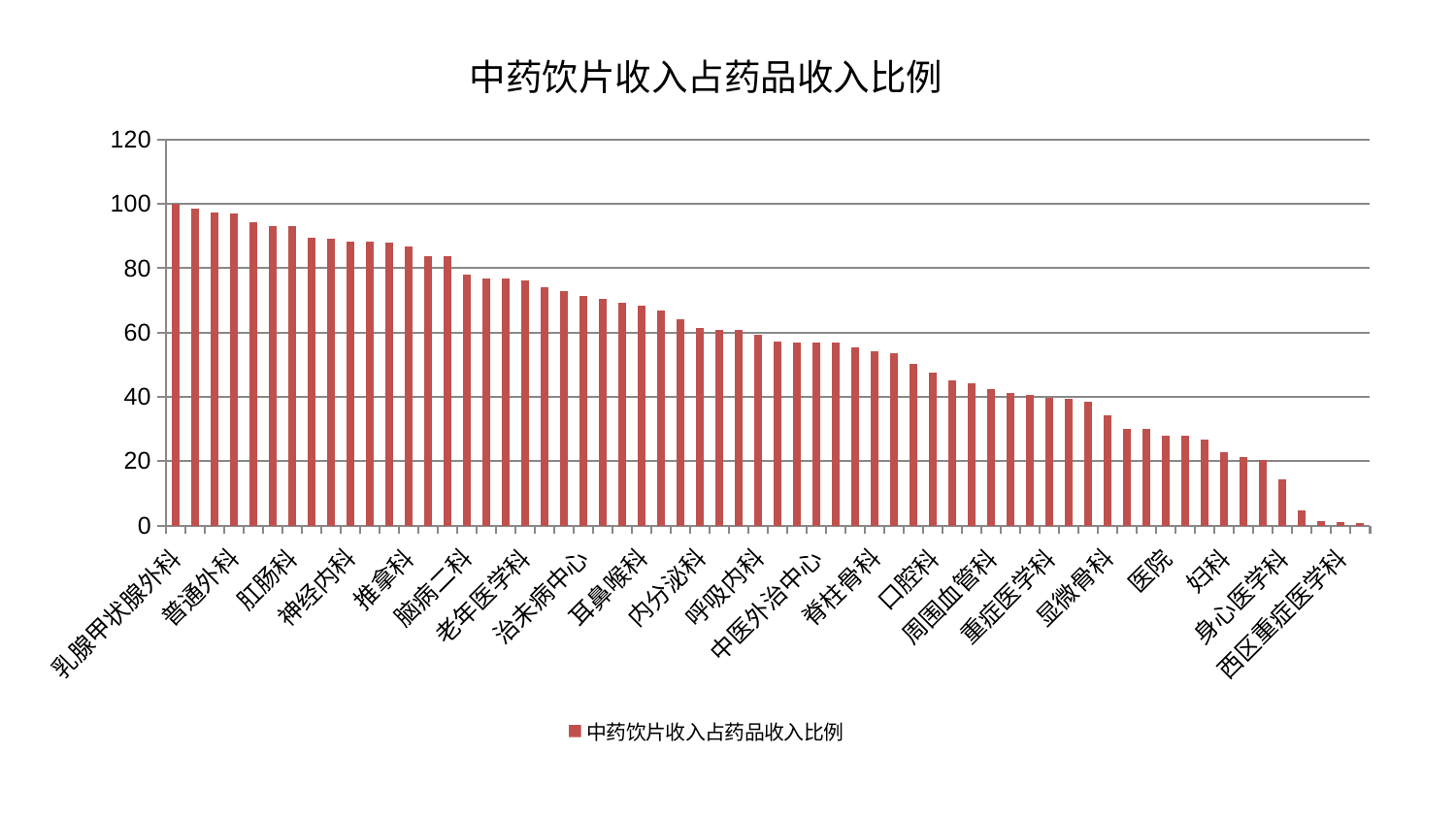

### Chart: 中药饮片收入占药品收入比例

| Category | 中药饮片收入占药品收入比例 |
|---|---|
| 乳腺甲状腺外科 | 100.0 |
| 肝病科 | 98.49114895375814 |
| 心病三科 | 97.34976358285668 |
| 普通外科 | 97.02671643224745 |
| 脑病一科 | 94.32985197492017 |
| 东区重症医学科 | 93.12881774672724 |
| 肛肠科 | 93.05789409650362 |
| 眼科 | 89.56650275847295 |
| 综合内科 | 89.26436514292807 |
| 神经内科 | 88.34114469539765 |
| 心病四科 | 88.3329095132589 |
| 创伤骨科 | 88.079091559776 |
| 推拿科 | 86.70356730243387 |
| 胸外科 | 83.83504871620646 |
| 风湿病科 | 83.78789328636347 |
| 脑病二科 | 77.94950412498015 |
| 肝胆外科 | 76.9372147434752 |
| 小儿推拿科 | 76.74598078320737 |
| 老年医学科 | 76.26810867640168 |
| 肾脏内科 | 74.08622361009141 |
| 泌尿外科 | 72.81691195003057 |
| 治未病中心 | 71.37199763676622 |
| 小儿骨科 | 70.52632218288144 |
| 中医经典科 | 69.22328523829292 |
| 耳鼻喉科 | 68.39059678509345 |
| 心血管内科 | 66.9450565034599 |
| 肿瘤内科 | 64.14404188775485 |
| 内分泌科 | 61.560904871024086 |
| 骨科 | 60.93661758169783 |
| 儿科 | 60.775117444599616 |
| 呼吸内科 | 59.27977862604835 |
| 美容皮肤科 | 57.20778988758685 |
| 脾胃科消化科合并 | 56.99819610172235 |
| 中医外治中心 | 56.98170991782563 |
| 血液科 | 56.903124293736866 |
| 男科 | 55.44086975949819 |
| 脊柱骨科 | 54.04919981480747 |
| 神经外科 | 53.438931867210755 |
| 皮肤科 | 50.27470569472464 |
| 口腔科 | 47.659139049624265 |
| 妇科妇二科合并 | 45.07240504926289 |
| 脾胃病科 | 44.12232047693488 |
| 周围血管科 | 42.273018614037916 |
| 妇二科 | 41.16788118517017 |
| 针灸科 | 40.62105411808456 |
| 重症医学科 | 39.58317022025783 |
| 产科 | 39.335972386255044 |
| 肾病科 | 38.508888968141484 |
| 显微骨科 | 34.2431642654319 |
| 微创骨科 | 29.93513647188857 |
| 心病一科 | 29.896890939529985 |
| 医院 | 28.036801148648028 |
| 消化内科 | 27.881666384840507 |
| 心病二科 | 26.848278069381635 |
| 妇科 | 22.80809834540917 |
| 运动损伤骨科 | 21.185727474491934 |
| 康复科 | 20.489275714822366 |
| 身心医学科 | 14.384381101173956 |
| 关节骨科 | 4.543509198217589 |
| 脑病三科 | 1.4735949914319457 |
| 西区重症医学科 | 1.0171125968233687 |
| 东区肾病科 | 0.7298239829220402 |
309